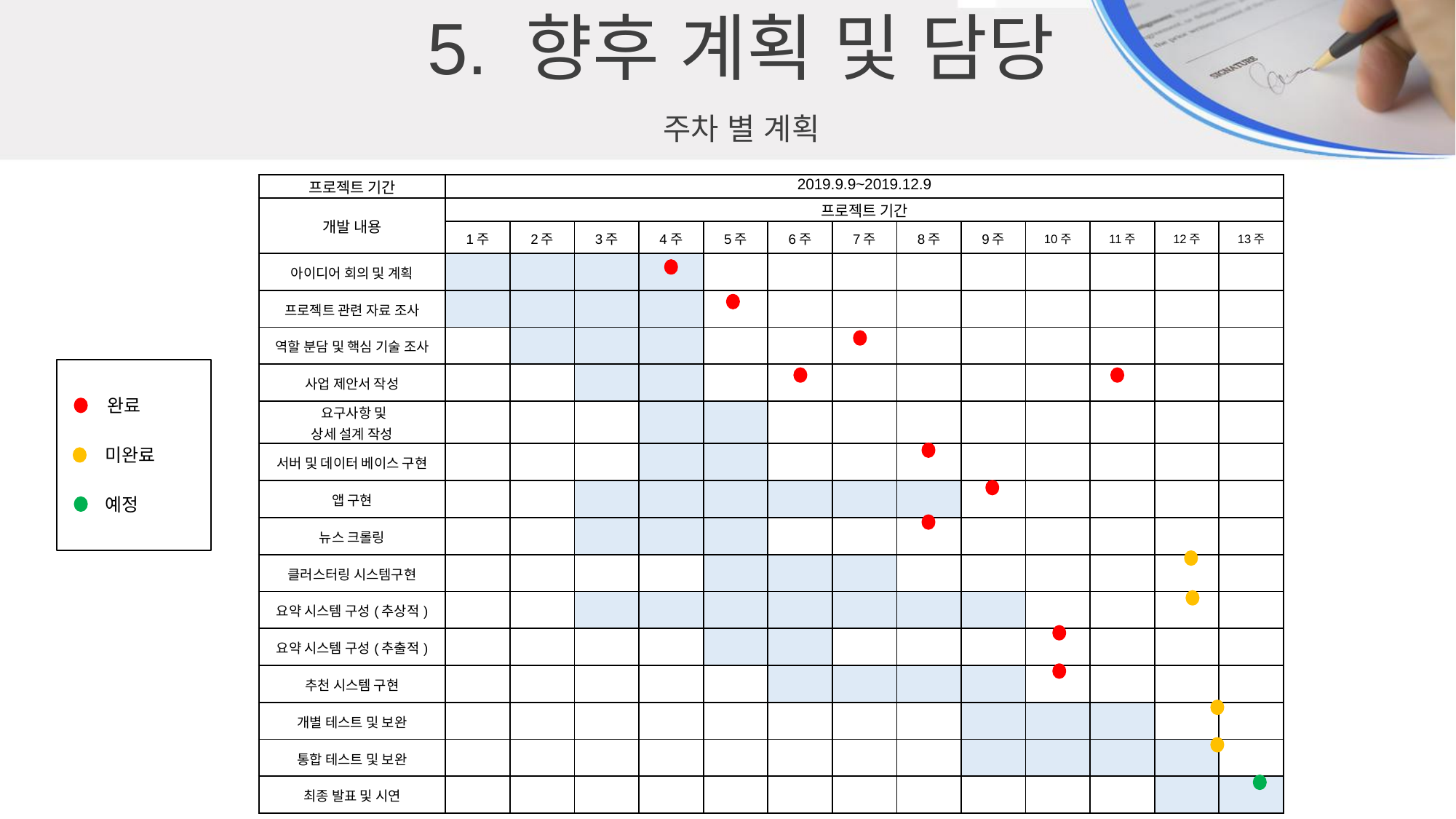

5. 향후 계획 및 담당
주차 별 계획
| 프로젝트 기간 | 2019.9.9~2019.12.9 |  |  |  |  |  |  |  |  |  |  |  |  |
| --- | --- | --- | --- | --- | --- | --- | --- | --- | --- | --- | --- | --- | --- |
| 개발 내용 | 프로젝트 기간 |  |  |  |  |  |  |  |  |  |  |  |  |
|  | 1주 | 2주 | 3주 | 4주 | 5주 | 6주 | 7주 | 8주 | 9주 | 10주 | 11주 | 12주 | 13주 |
| 아이디어 회의 및 계획 |  |  |  |  |  |  |  |  |  |  |  |  |  |
| 프로젝트 관련 자료 조사 |  |  |  |  |  |  |  |  |  |  |  |  |  |
| 역할 분담 및 핵심 기술 조사 |  |  |  |  |  |  |  |  |  |  |  |  |  |
| 사업 제안서 작성 |  |  |  |  |  |  |  |  |  |  |  |  |  |
| 요구사항 및 상세 설계 작성 |  |  |  |  |  |  |  |  |  |  |  |  |  |
| 서버 및 데이터 베이스 구현 |  |  |  |  |  |  |  |  |  |  |  |  |  |
| 앱 구현 |  |  |  |  |  |  |  |  |  |  |  |  |  |
| 뉴스 크롤링 |  |  |  |  |  |  |  |  |  |  |  |  |  |
| 클러스터링 시스템구현 |  |  |  |  |  |  |  |  |  |  |  |  |  |
| 요약 시스템 구성(추상적) |  |  |  |  |  |  |  |  |  |  |  |  |  |
| 요약 시스템 구성(추출적) |  |  |  |  |  |  |  |  |  |  |  |  |  |
| 추천 시스템 구현 |  |  |  |  |  |  |  |  |  |  |  |  |  |
| 개별 테스트 및 보완 |  |  |  |  |  |  |  |  |  |  |  |  |  |
| 통합 테스트 및 보완 |  |  |  |  |  |  |  |  |  |  |  |  |  |
| 최종 발표 및 시연 |  |  |  |  |  |  |  |  |  |  |  |  |  |

완료

미완료

예정